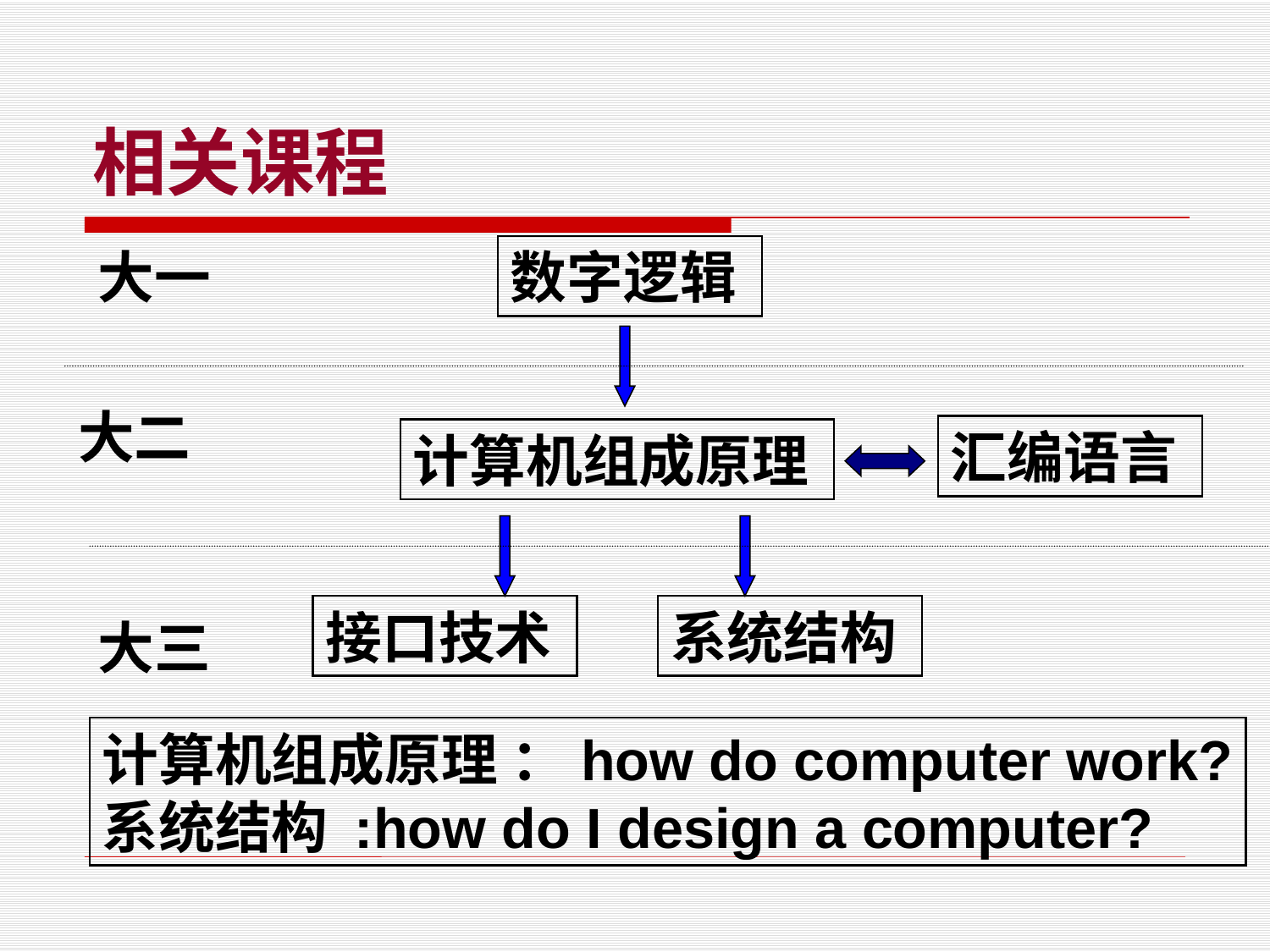

# 相关课程
大一
数字逻辑

大二
汇编语言
计算机组成原理

接口技术
系统结构
大三
计算机组成原理 ：how do computer work?
系统结构 :how do I design a computer?